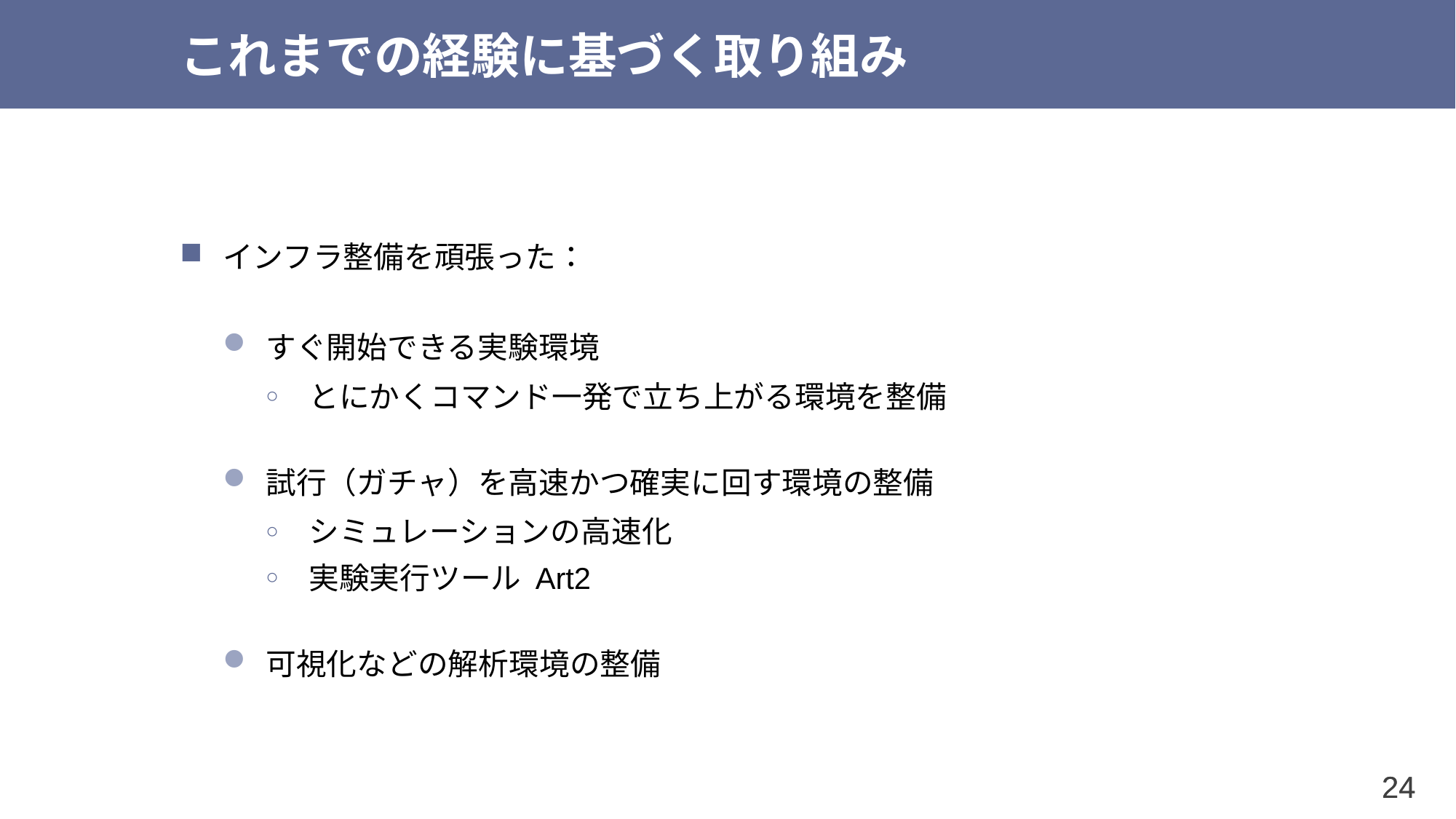

# これまでの経験に基づく取り組み
インフラ整備を頑張った：
すぐ開始できる実験環境
とにかくコマンド一発で立ち上がる環境を整備
試行（ガチャ）を高速かつ確実に回す環境の整備
シミュレーションの高速化
実験実行ツール Art2
可視化などの解析環境の整備